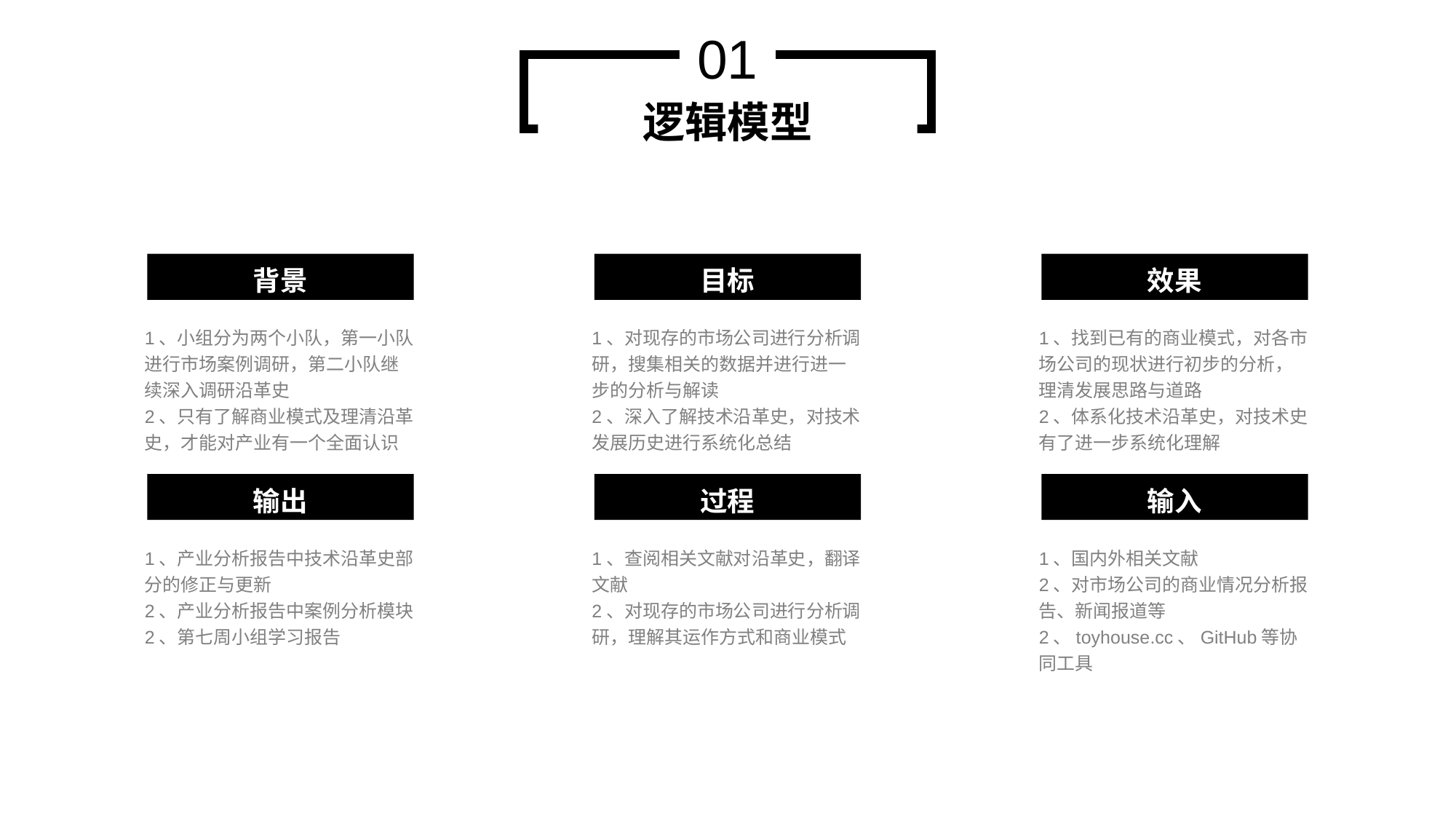

01

逻辑模型
背景
1、小组分为两个小队，第一小队进行市场案例调研，第二小队继续深入调研沿革史
2、只有了解商业模式及理清沿革史，才能对产业有一个全面认识
目标
1、对现存的市场公司进行分析调研，搜集相关的数据并进行进一步的分析与解读
2、深入了解技术沿革史，对技术发展历史进行系统化总结
效果
1、找到已有的商业模式，对各市场公司的现状进行初步的分析，理清发展思路与道路
2、体系化技术沿革史，对技术史有了进一步系统化理解

输出
1、产业分析报告中技术沿革史部分的修正与更新
2、产业分析报告中案例分析模块
2、第七周小组学习报告
过程
1、查阅相关文献对沿革史，翻译文献
2、对现存的市场公司进行分析调研，理解其运作方式和商业模式
输入
1、国内外相关文献
2、对市场公司的商业情况分析报告、新闻报道等
2、toyhouse.cc、GitHub等协同工具